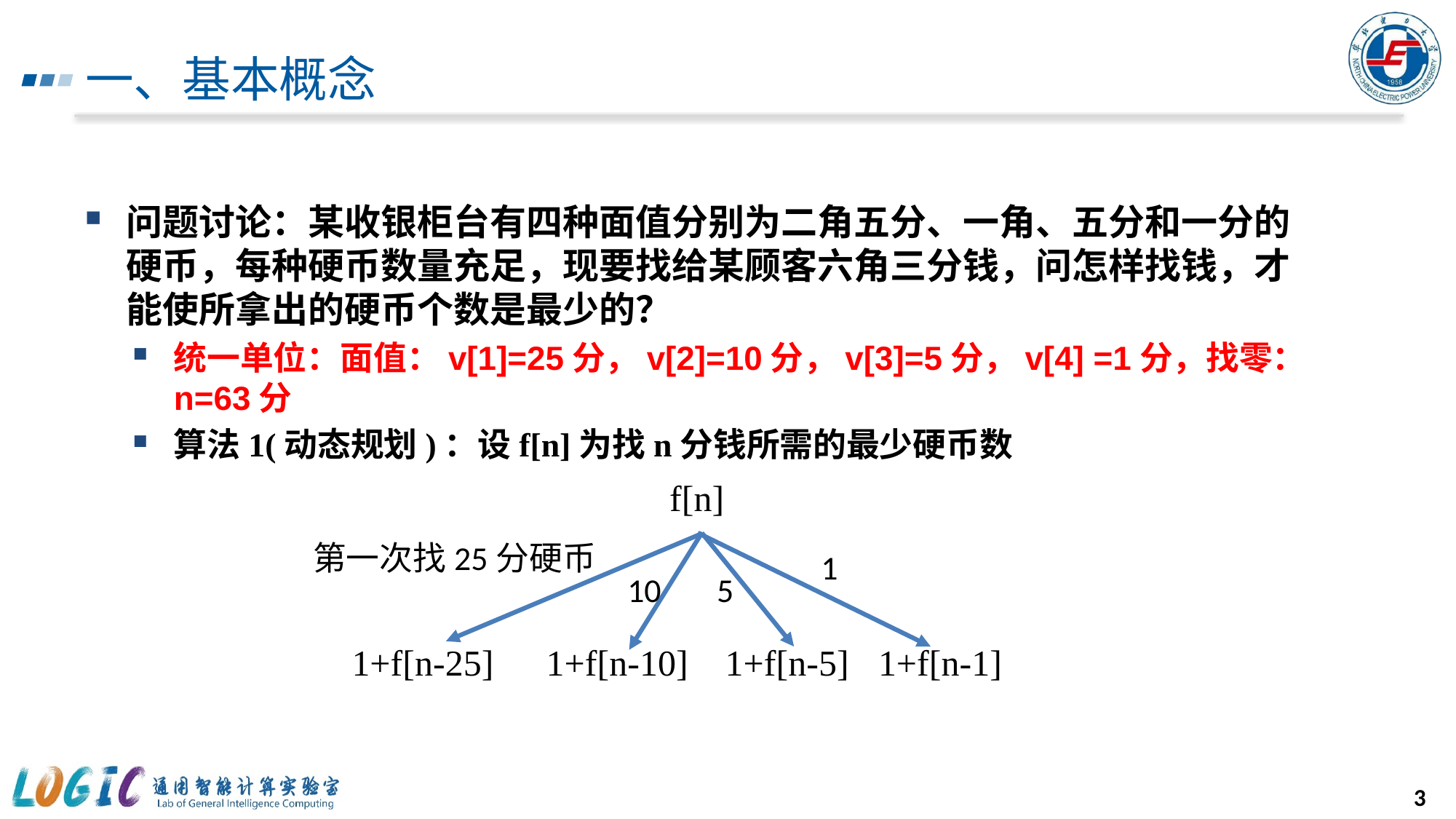

# 一、基本概念

问题讨论：某收银柜台有四种面值分别为二角五分、一角、五分和一分的硬币，每种硬币数量充足，现要找给某顾客六角三分钱，问怎样找钱，才能使所拿出的硬币个数是最少的？
统一单位：面值：v[1]=25分，v[2]=10分，v[3]=5分，v[4] =1分，找零：n=63分
算法1(动态规划)：设f[n]为找n分钱所需的最少硬币数

f[n]
第一次找25分硬币
1
5
10
1+f[n-10]
1+f[n-5]
1+f[n-1]
1+f[n-25]
3